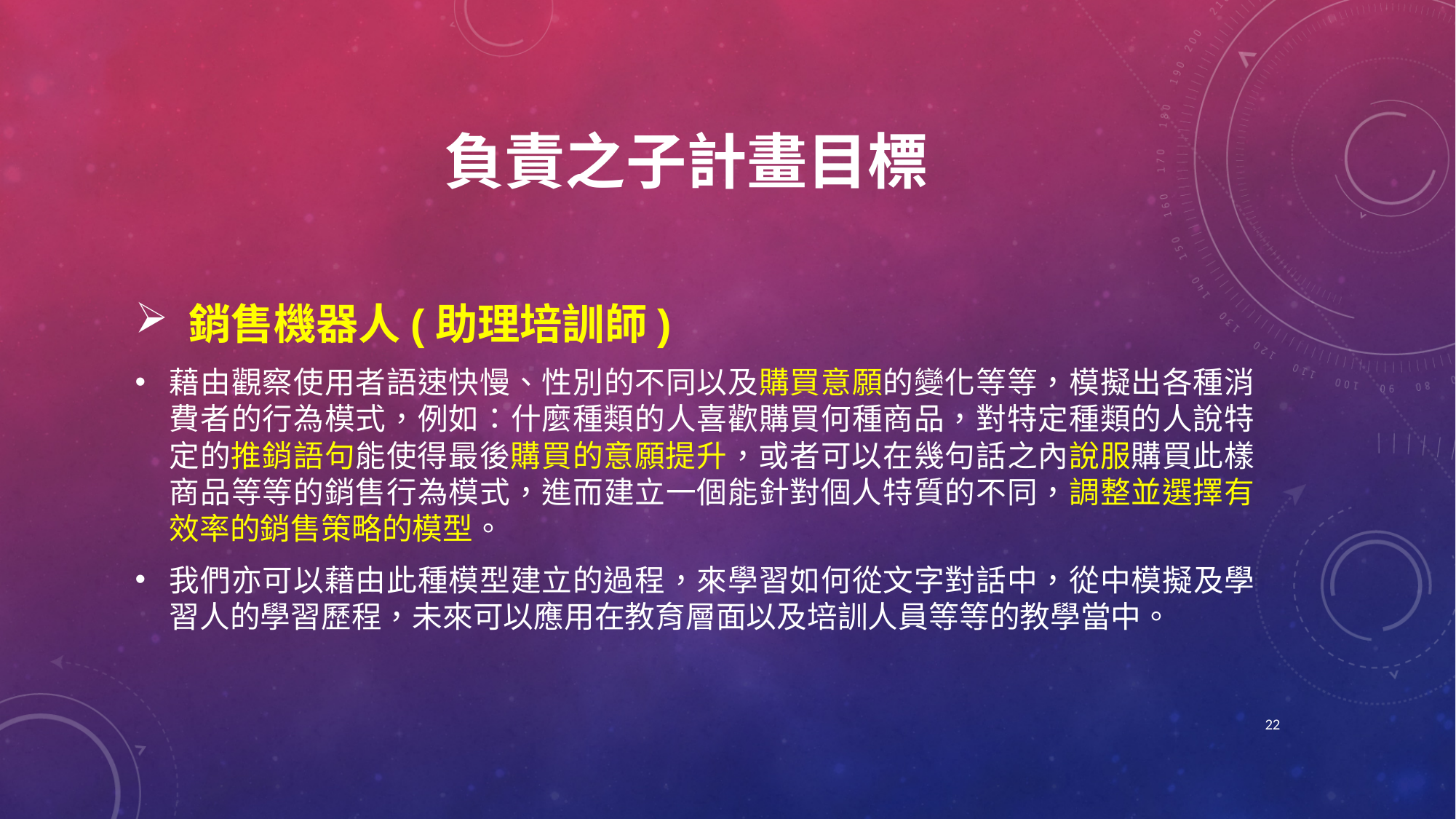

# 負責之子計畫目標
 銷售機器人(助理培訓師)
藉由觀察使用者語速快慢、性別的不同以及購買意願的變化等等，模擬出各種消費者的行為模式，例如：什麼種類的人喜歡購買何種商品，對特定種類的人說特定的推銷語句能使得最後購買的意願提升，或者可以在幾句話之內說服購買此樣商品等等的銷售行為模式，進而建立一個能針對個人特質的不同，調整並選擇有效率的銷售策略的模型。
我們亦可以藉由此種模型建立的過程，來學習如何從文字對話中，從中模擬及學習人的學習歷程，未來可以應用在教育層面以及培訓人員等等的教學當中。
22